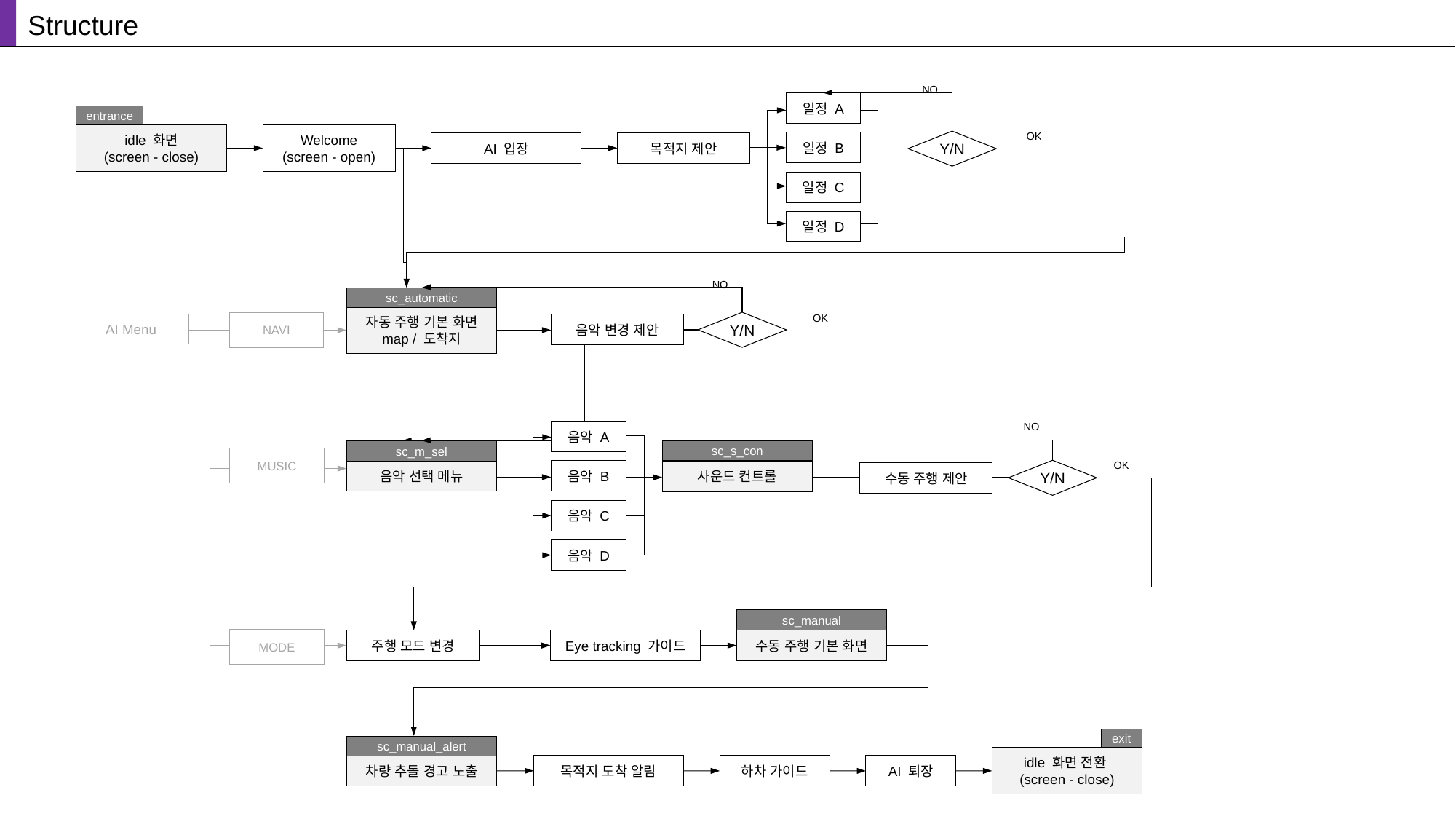

Structure
NO
일정 A
entrance

OK
idle 화면
(screen - close)
Welcome
(screen - open)
Y/N
일정 B
AI 입장
목적지 제안
일정 C
일정 D

NO
sc_automatic
OK
자동 주행 기본 화면
map / 도착지
Y/N
NAVI
AI Menu
음악 변경 제안

NO
음악 A

sc_m_sel
음악 선택 메뉴
sc_s_con
MUSIC
OK
Y/N
음악 B
사운드 컨트롤
수동 주행 제안

음악 C
음악 D
sc_manual
MODE
주행 모드 변경
Eye tracking 가이드
수동 주행 기본 화면

exit
sc_manual_alert
idle 화면 전환
(screen - close)
차량 추돌 경고 노출
목적지 도착 알림
하차 가이드
AI 퇴장